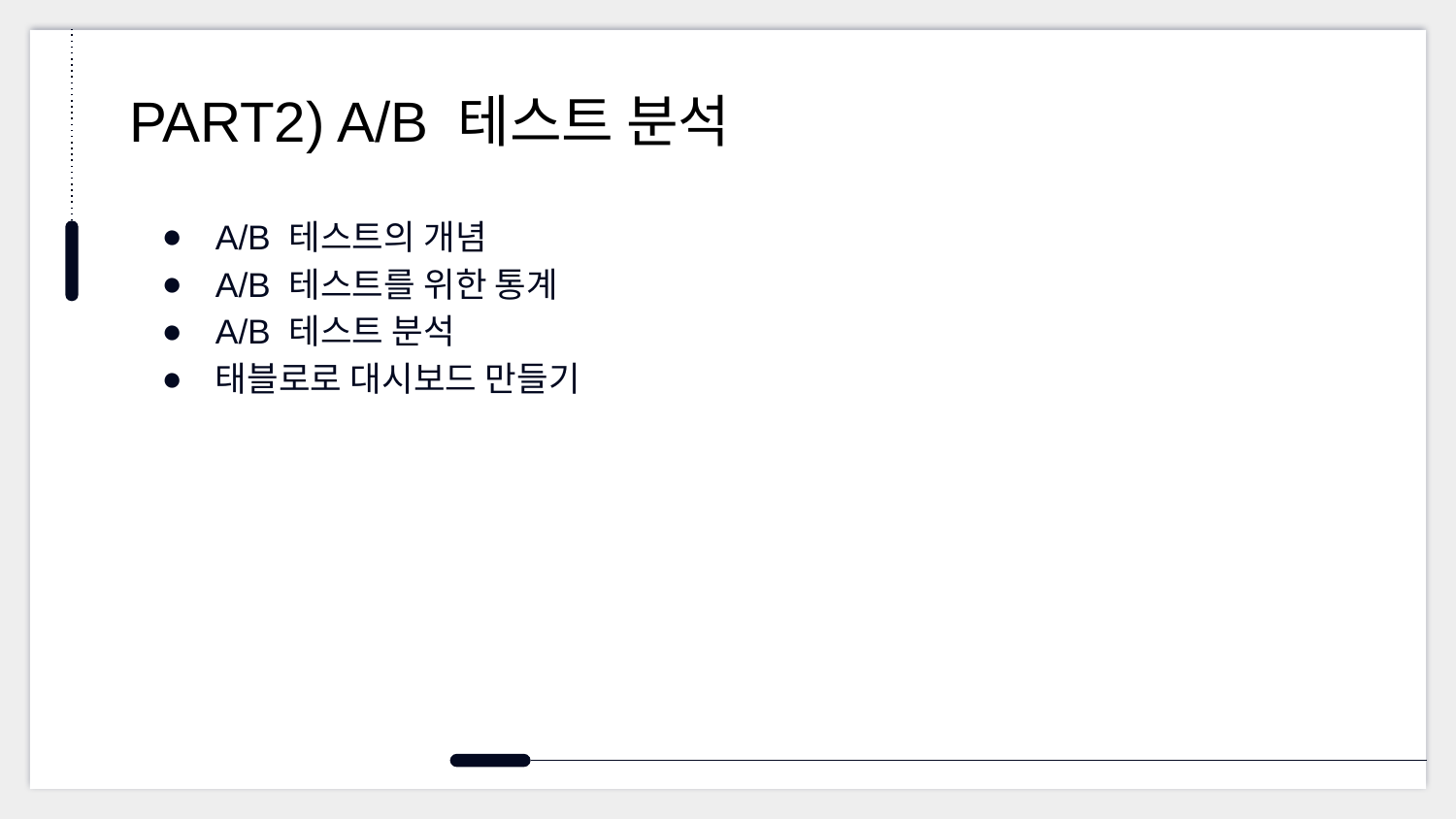

# PART2) A/B 테스트 분석
A/B 테스트의 개념
A/B 테스트를 위한 통계
A/B 테스트 분석
태블로로 대시보드 만들기